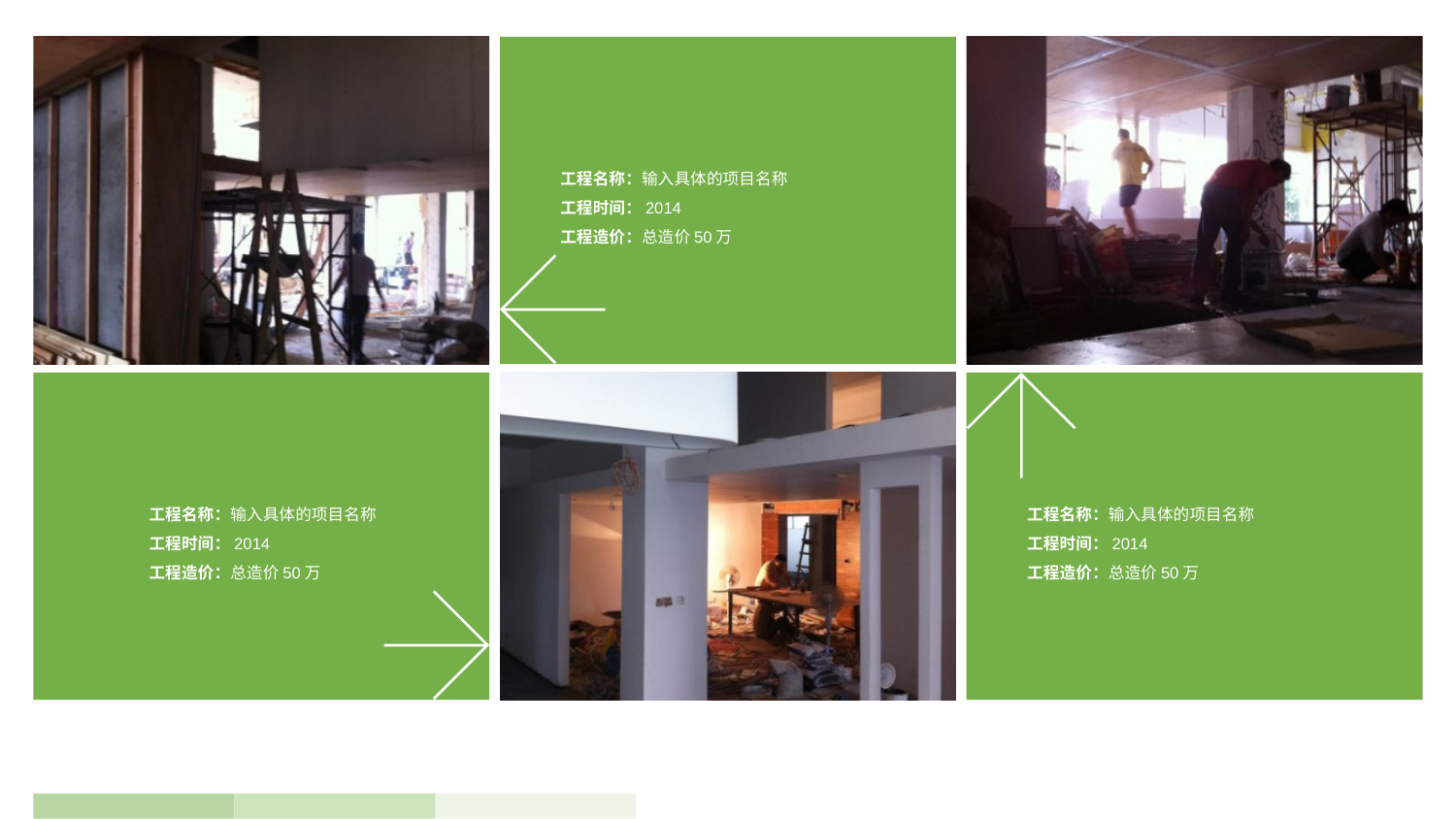

工程名称：输入具体的项目名称
工程时间：2014
工程造价：总造价50万

工程名称：输入具体的项目名称
工程时间：2014
工程造价：总造价50万
工程名称：输入具体的项目名称
工程时间：2014
工程造价：总造价50万